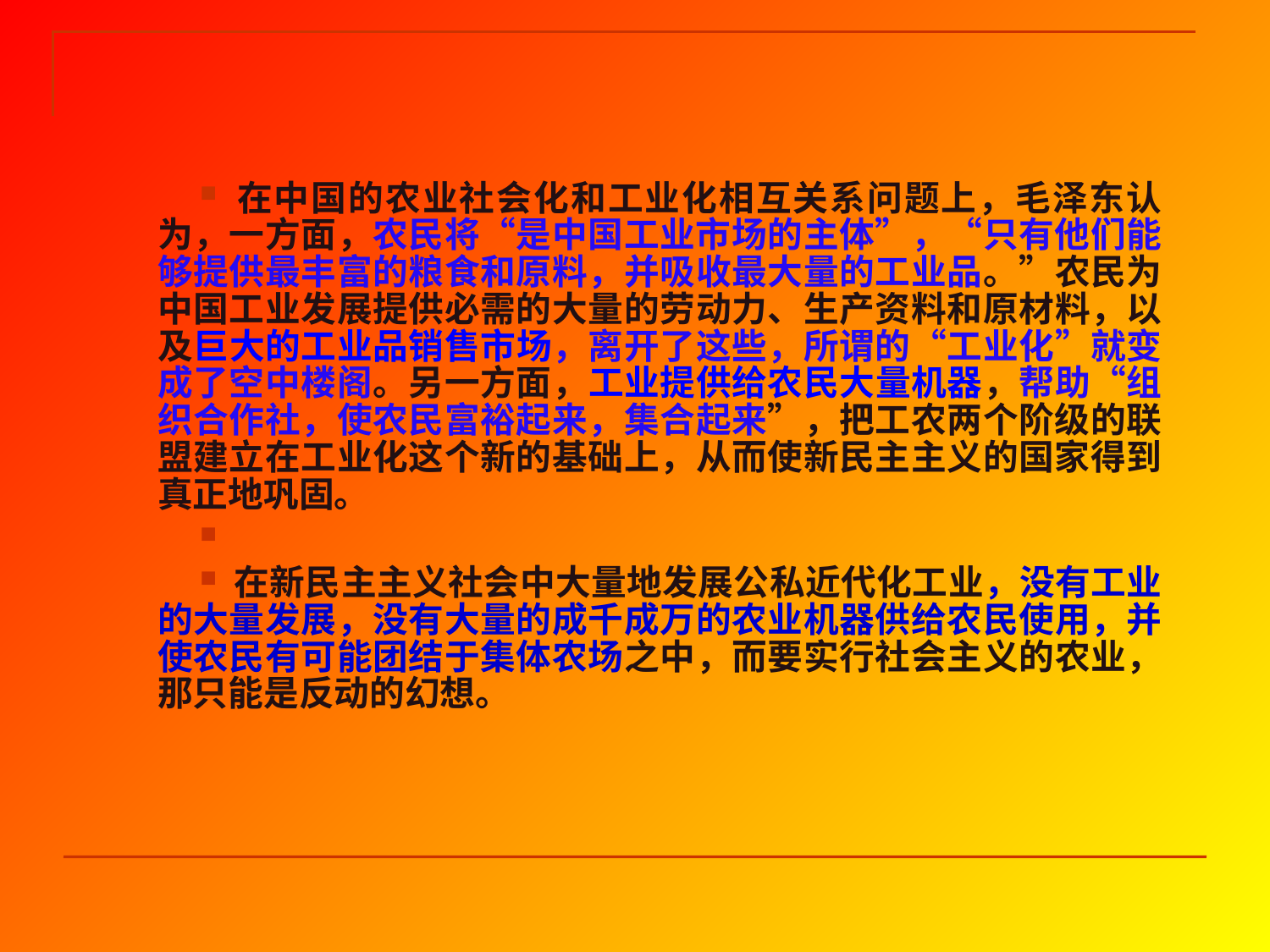

在中国的农业社会化和工业化相互关系问题上，毛泽东认为，一方面，农民将“是中国工业市场的主体”，“只有他们能够提供最丰富的粮食和原料，并吸收最大量的工业品。”农民为中国工业发展提供必需的大量的劳动力、生产资料和原材料，以及巨大的工业品销售市场，离开了这些，所谓的“工业化”就变成了空中楼阁。另一方面，工业提供给农民大量机器，帮助“组织合作社，使农民富裕起来，集合起来”，把工农两个阶级的联盟建立在工业化这个新的基础上，从而使新民主主义的国家得到真正地巩固。

 在新民主主义社会中大量地发展公私近代化工业，没有工业的大量发展，没有大量的成千成万的农业机器供给农民使用，并使农民有可能团结于集体农场之中，而要实行社会主义的农业，那只能是反动的幻想。